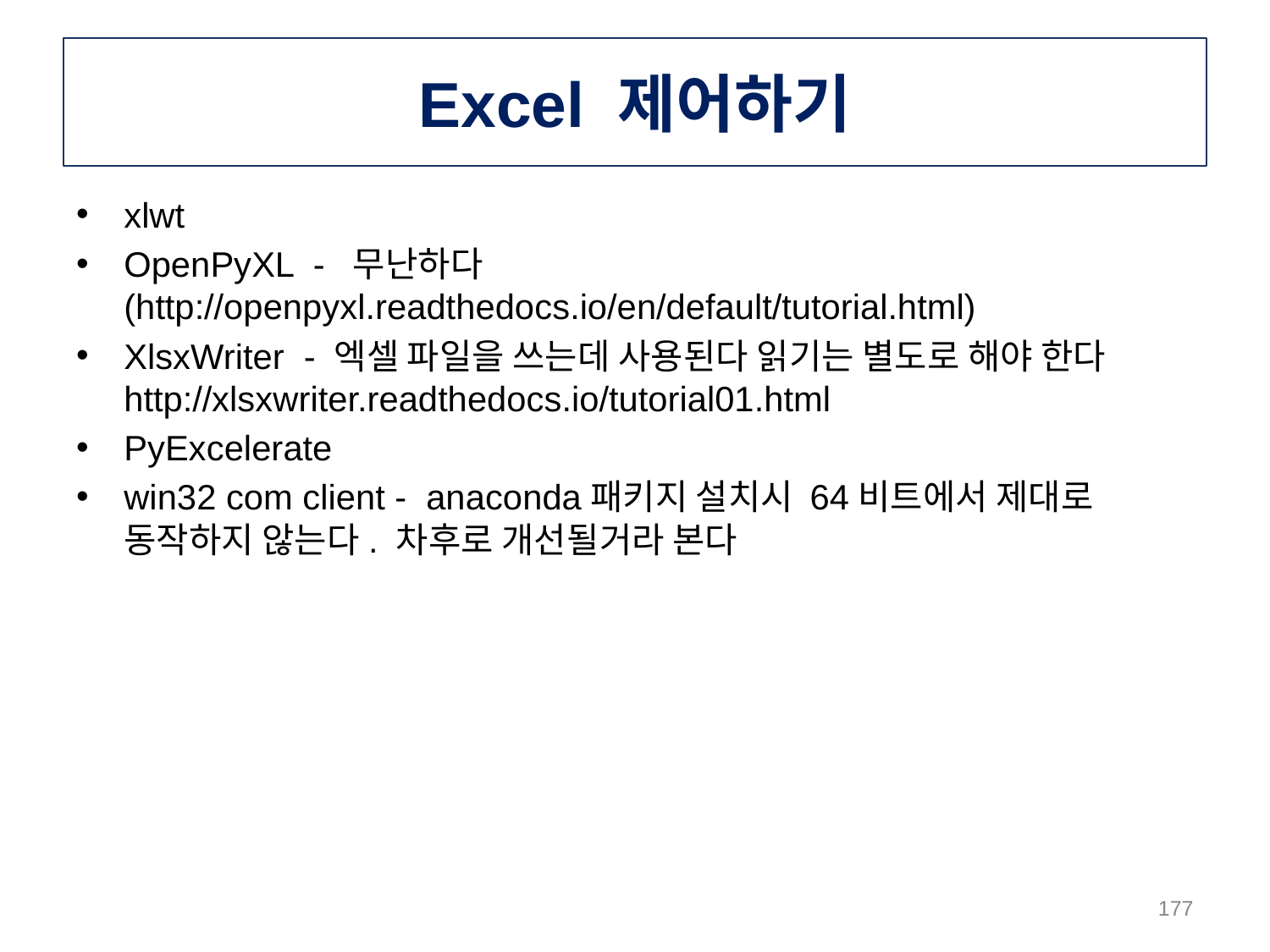

# Excel 제어하기
xlwt
OpenPyXL  -  무난하다 (http://openpyxl.readthedocs.io/en/default/tutorial.html)
XlsxWriter  - 엑셀 파일을 쓰는데 사용된다 읽기는 별도로 해야 한다 http://xlsxwriter.readthedocs.io/tutorial01.html
PyExcelerate
win32 com client -  anaconda패키지 설치시 64비트에서 제대로 동작하지 않는다. 차후로 개선될거라 본다
177